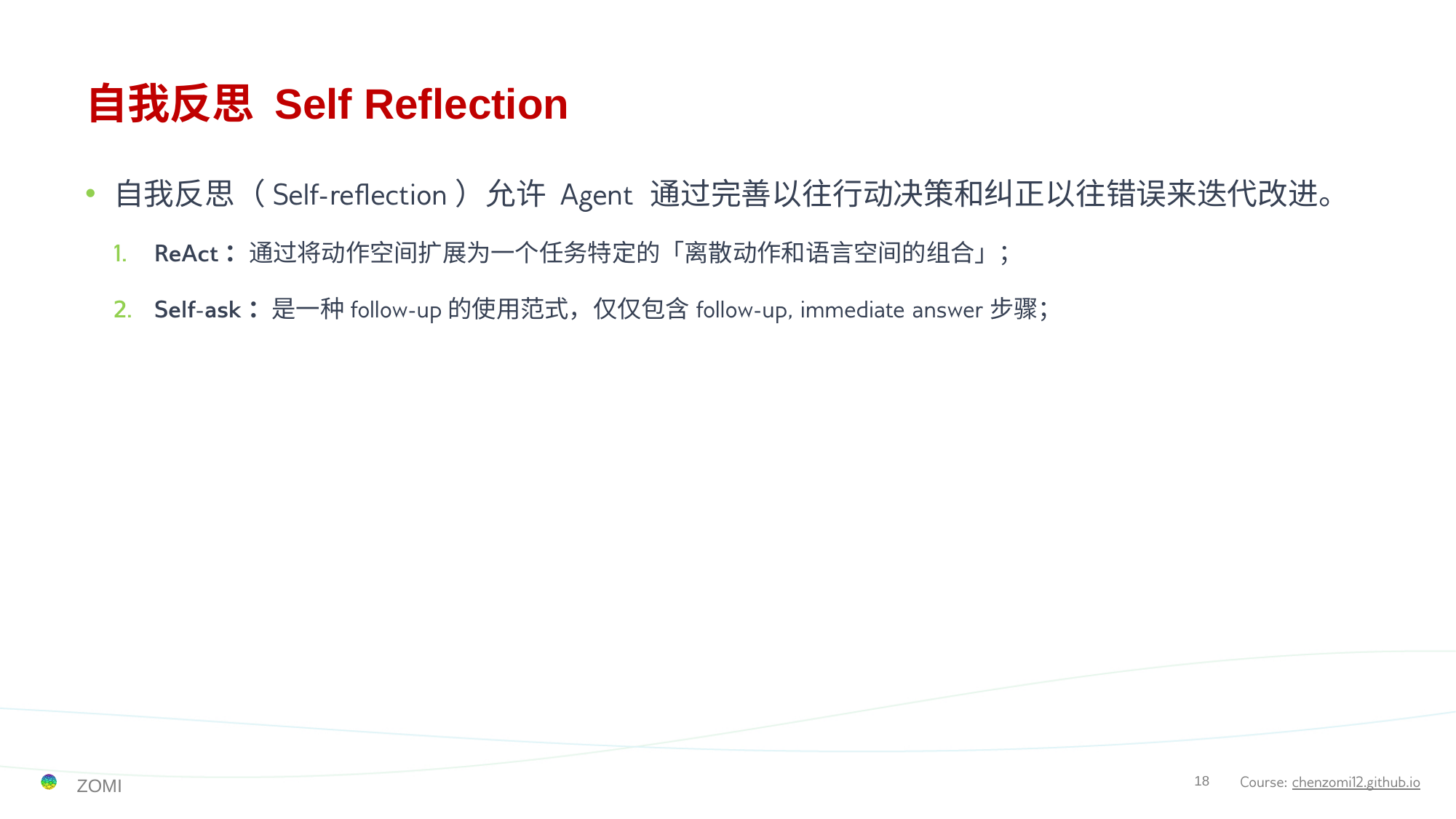

# 自我反思 Self Reflection
自我反思（Self-reflection）允许 Agent 通过完善以往行动决策和纠正以往错误来迭代改进。
ReAct：通过将动作空间扩展为一个任务特定的「离散动作和语言空间的组合」；
Self-ask：是一种follow-up的使用范式，仅仅包含follow-up, immediate answer步骤；